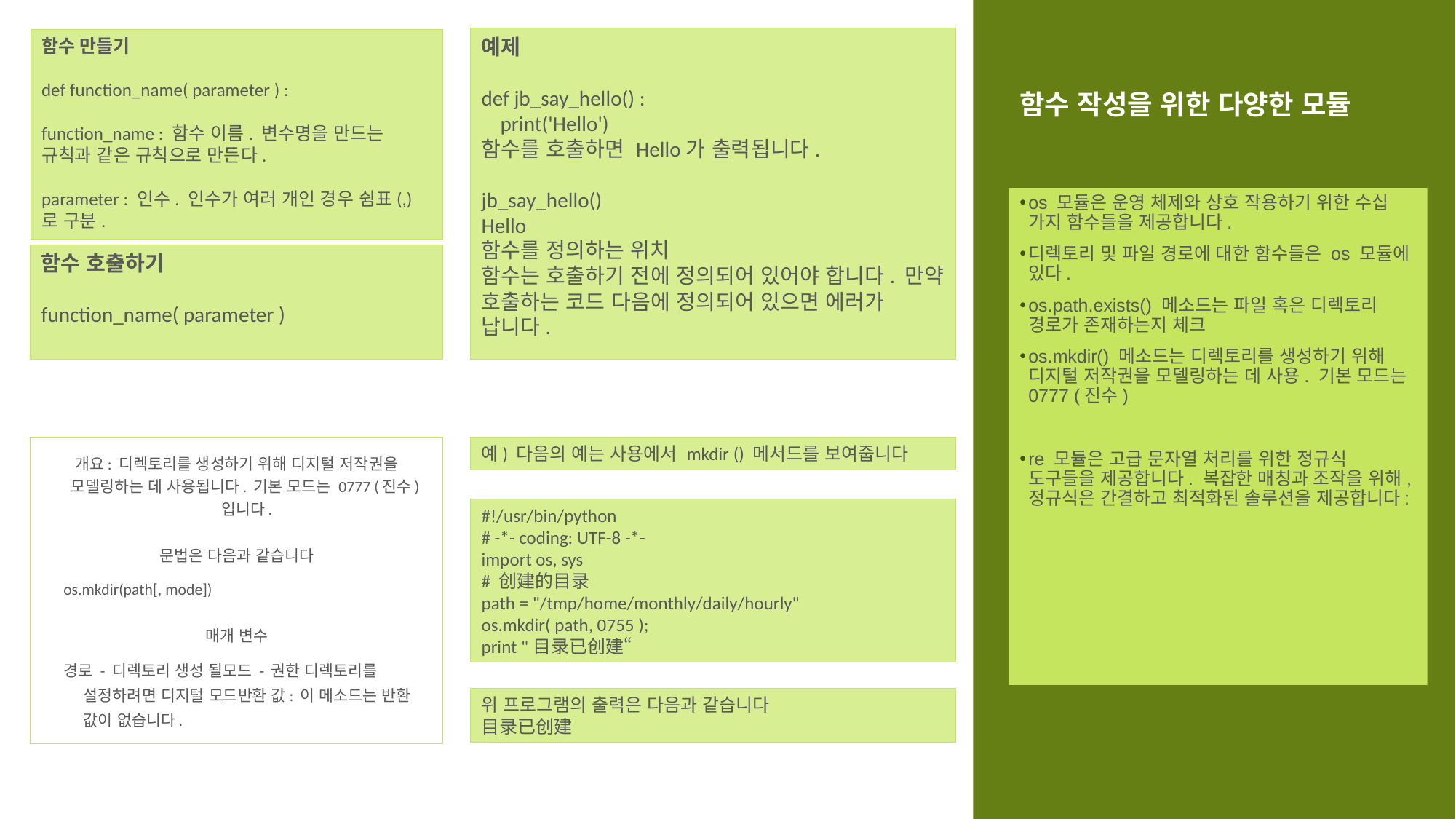

예제

def jb_say_hello() :
    print('Hello')
함수를 호출하면 Hello가 출력됩니다.

jb_say_hello()
Hello
함수를 정의하는 위치
함수는 호출하기 전에 정의되어 있어야 합니다. 만약 호출하는 코드 다음에 정의되어 있으면 에러가 납니다.

함수 만들기

def function_name( parameter ) :

function_name : 함수 이름. 변수명을 만드는 규칙과 같은 규칙으로 만든다.

parameter : 인수. 인수가 여러 개인 경우 쉼표(,)로 구분.
함수 호출하기

function_name( parameter )
함수 만들기
# 함수 작성을 위한 다양한 모듈
os 모듈은 운영 체제와 상호 작용하기 위한 수십 가지 함수들을 제공합니다.
디렉토리 및 파일 경로에 대한 함수들은 os 모듈에 있다.
os.path.exists() 메소드는 파일 혹은 디렉토리 경로가 존재하는지 체크
os.mkdir() 메소드는 디렉토리를 생성하기 위해 디지털 저작권을 모델링하는 데 사용. 기본 모드는 0777 (진수)

re 모듈은 고급 문자열 처리를 위한 정규식 도구들을 제공합니다. 복잡한 매칭과 조작을 위해, 정규식은 간결하고 최적화된 솔루션을 제공합니다:
개요: 디렉토리를 생성하기 위해 디지털 저작권을 모델링하는 데 사용됩니다. 기본 모드는 0777 (진수)입니다.
문법은 다음과 같습니다
os.mkdir(path[, mode])
매개 변수
경로 - 디렉토리 생성 될모드 - 권한 디렉토리를 설정하려면 디지털 모드반환 값: 이 메소드는 반환 값이 없습니다.
예) 다음의 예는 사용에서 mkdir () 메서드를 보여줍니다
#!/usr/bin/python
# -*- coding: UTF-8 -*-
import os, sys
# 创建的目录
path = "/tmp/home/monthly/daily/hourly"
os.mkdir( path, 0755 );
print "目录已创建“
위 프로그램의 출력은 다음과 같습니다
目录已创建